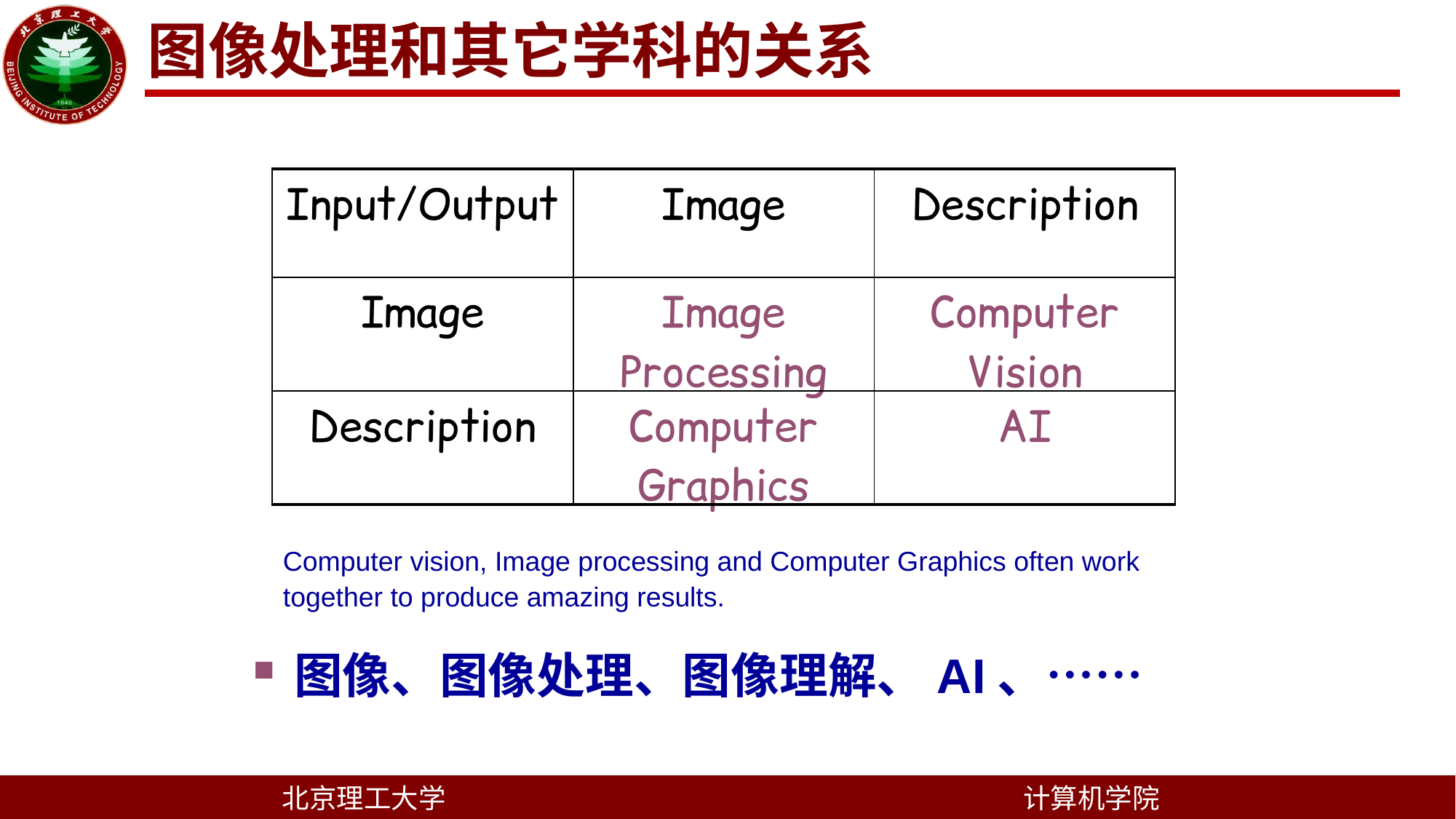

# 图像处理和其它学科的关系
| Input/Output | Image | Description |
| --- | --- | --- |
| Image | Image Processing | Computer Vision |
| Description | Computer Graphics | AI |
Computer vision, Image processing and Computer Graphics often work together to produce amazing results.
图像、图像处理、图像理解、AI、……